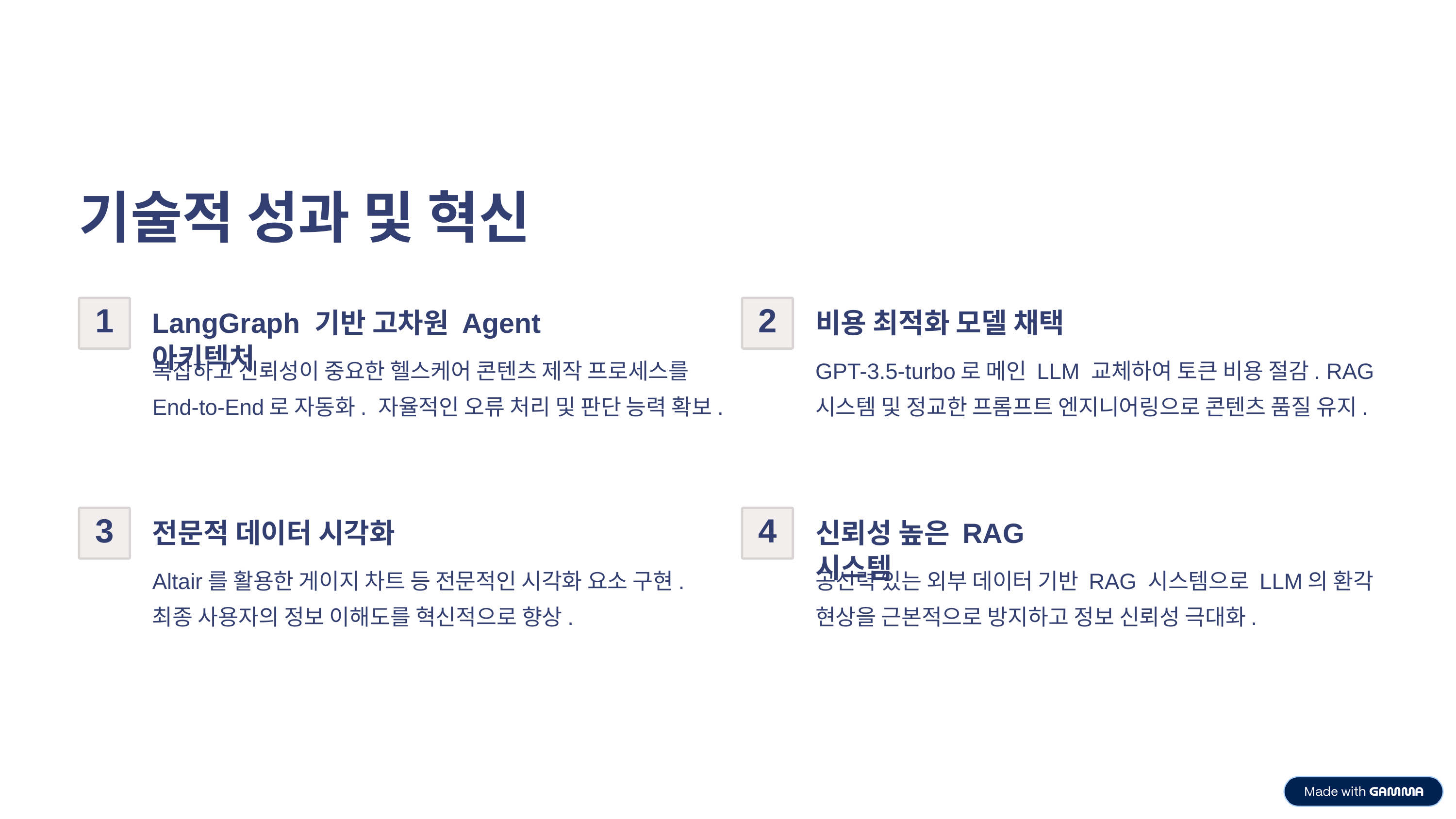

기술적 성과 및 혁신

LangGraph 기반 고차원 Agent 아키텍처
비용 최적화 모델 채택
1
2
복잡하고 신뢰성이 중요한 헬스케어 콘텐츠 제작 프로세스를 End-to-End로 자동화. 자율적인 오류 처리 및 판단 능력 확보.
GPT-3.5-turbo로 메인 LLM 교체하여 토큰 비용 절감. RAG 시스템 및 정교한 프롬프트 엔지니어링으로 콘텐츠 품질 유지.

전문적 데이터 시각화
신뢰성 높은 RAG 시스템
3
4
Altair를 활용한 게이지 차트 등 전문적인 시각화 요소 구현. 최종 사용자의 정보 이해도를 혁신적으로 향상.
공신력 있는 외부 데이터 기반 RAG 시스템으로 LLM의 환각 현상을 근본적으로 방지하고 정보 신뢰성 극대화.